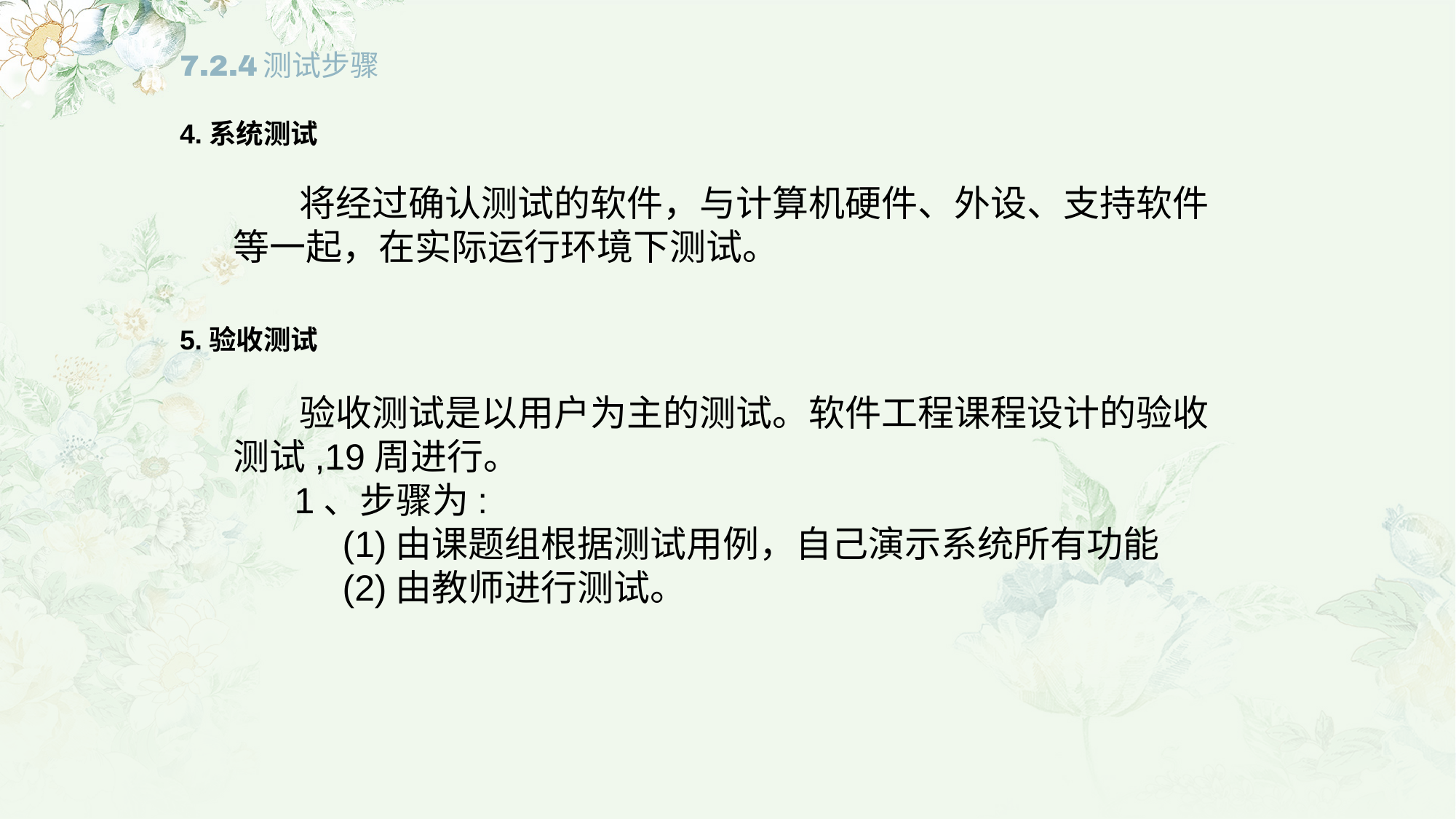

# 7.2.4测试步骤
4.系统测试
       将经过确认测试的软件，与计算机硬件、外设、支持软件等一起，在实际运行环境下测试。
5.验收测试
       验收测试是以用户为主的测试。软件工程课程设计的验收测试,19周进行。
      1、步骤为:
	(1)由课题组根据测试用例，自己演示系统所有功能
	(2)由教师进行测试。